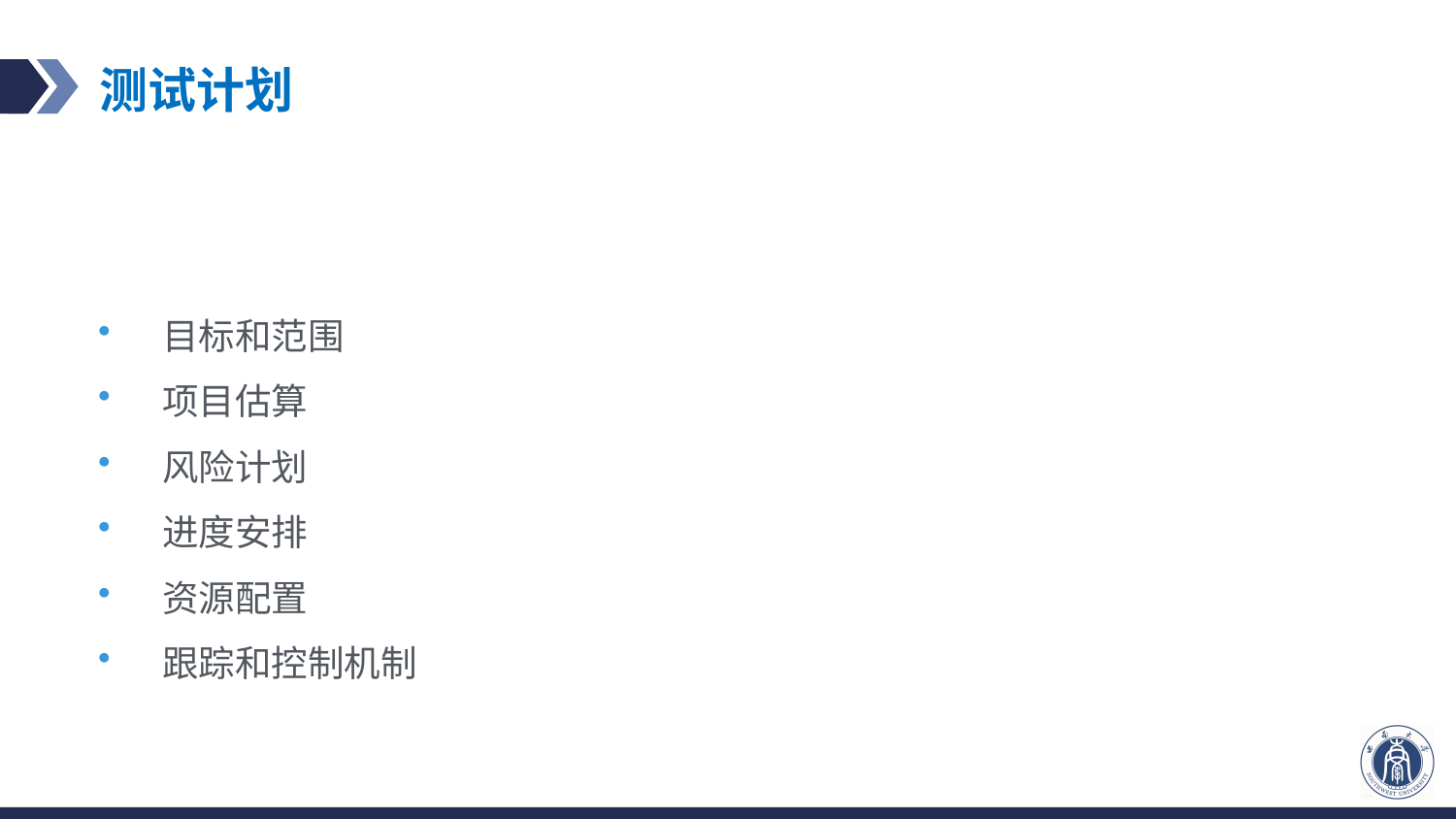

# 测试计划

目标和范围
项目估算
风险计划
进度安排
资源配置
跟踪和控制机制